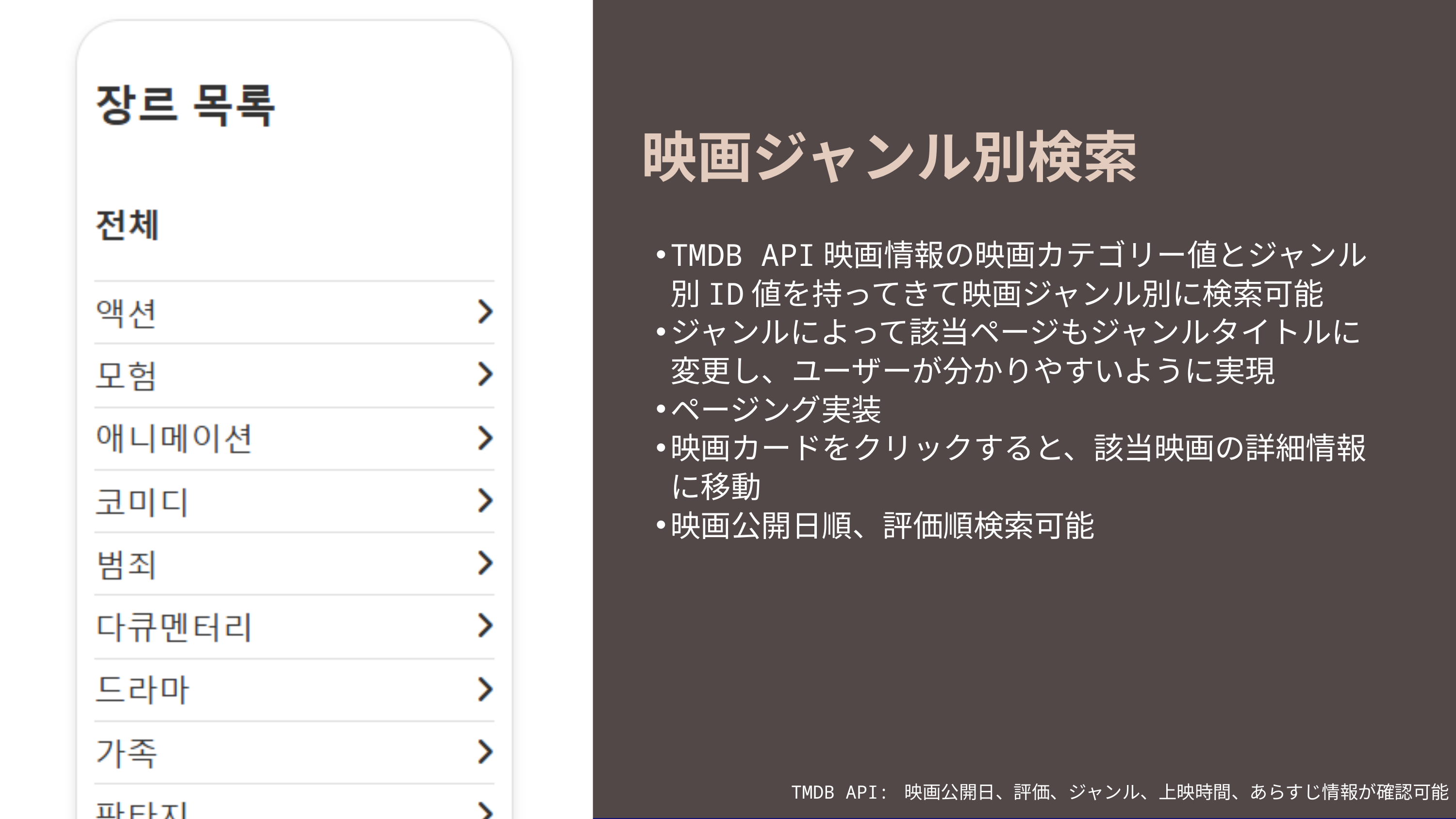

映画ジャンル別検索

TMDB API映画情報の映画カテゴリー値とジャンル別ID値を持ってきて映画ジャンル別に検索可能
ジャンルによって該当ページもジャンルタイトルに変更し、ユーザーが分かりやすいように実現
ページング実装
映画カードをクリックすると、該当映画の詳細情報に移動
映画公開日順、評価順検索可能
TMDB API: 映画公開日、評価、ジャンル、上映時間、あらすじ情報が確認可能